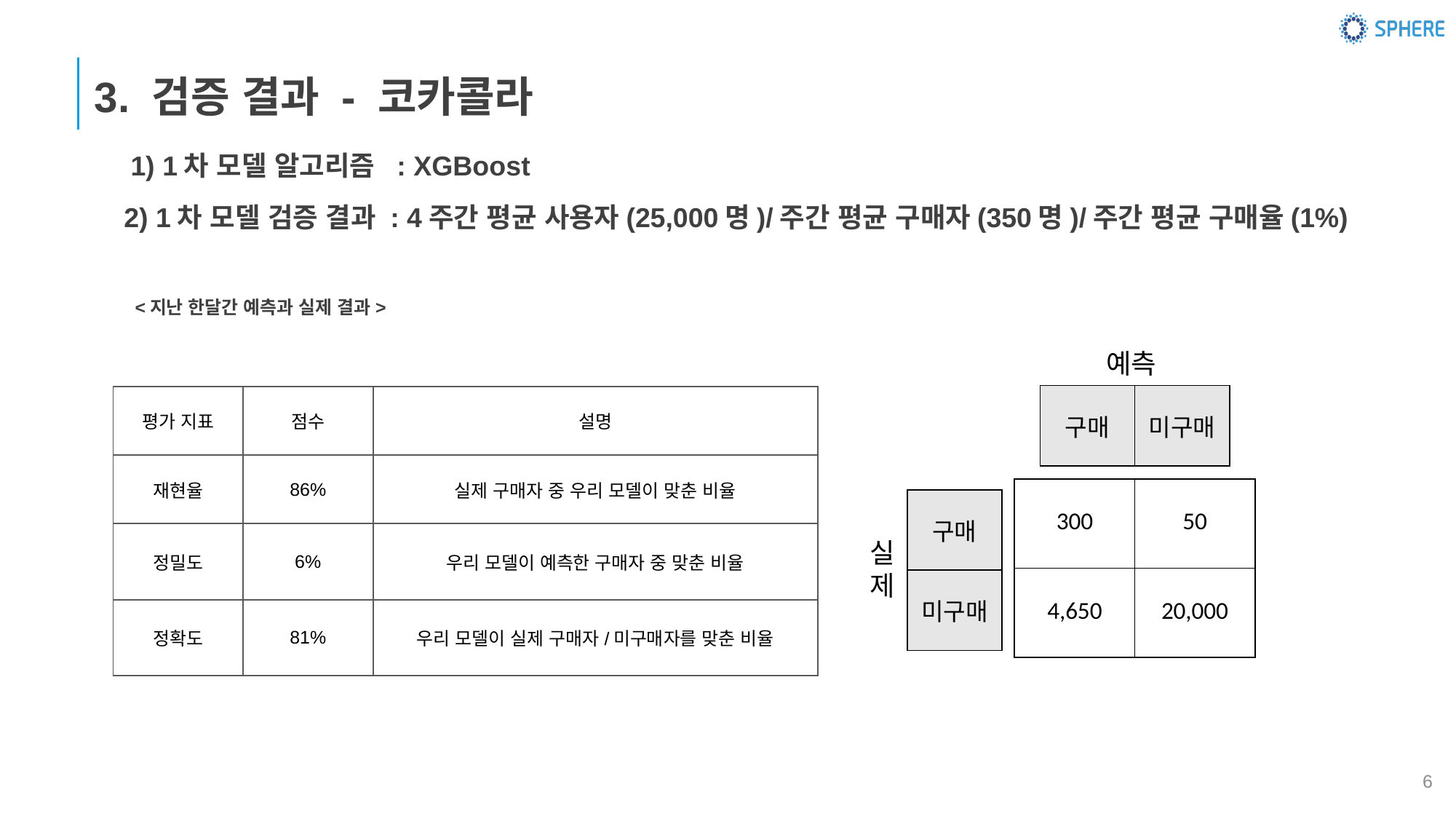

3. 검증 결과 - 코카콜라
1) 1차 모델 알고리즘  : XGBoost
2) 1차 모델 검증 결과 : 4주간 평균 사용자(25,000명)/주간 평균 구매자(350명)/주간 평균 구매율(1%)
<지난 한달간 예측과 실제 결과>
예측
| 구매 | 미구매 |
| --- | --- |
| 평가 지표 | 점수 | 설명 |
| --- | --- | --- |
| 재현율 | 86% | 실제 구매자 중 우리 모델이 맞춘 비율 |
| 정밀도 | 6% | 우리 모델이 예측한 구매자 중 맞춘 비율 |
| 정확도 | 81% | 우리 모델이 실제 구매자/미구매자를 맞춘 비율 |
| 300 | 50 |
| --- | --- |
| 4,650 | 20,000 |
| 구매 |
| --- |
| 미구매 |
실제
6